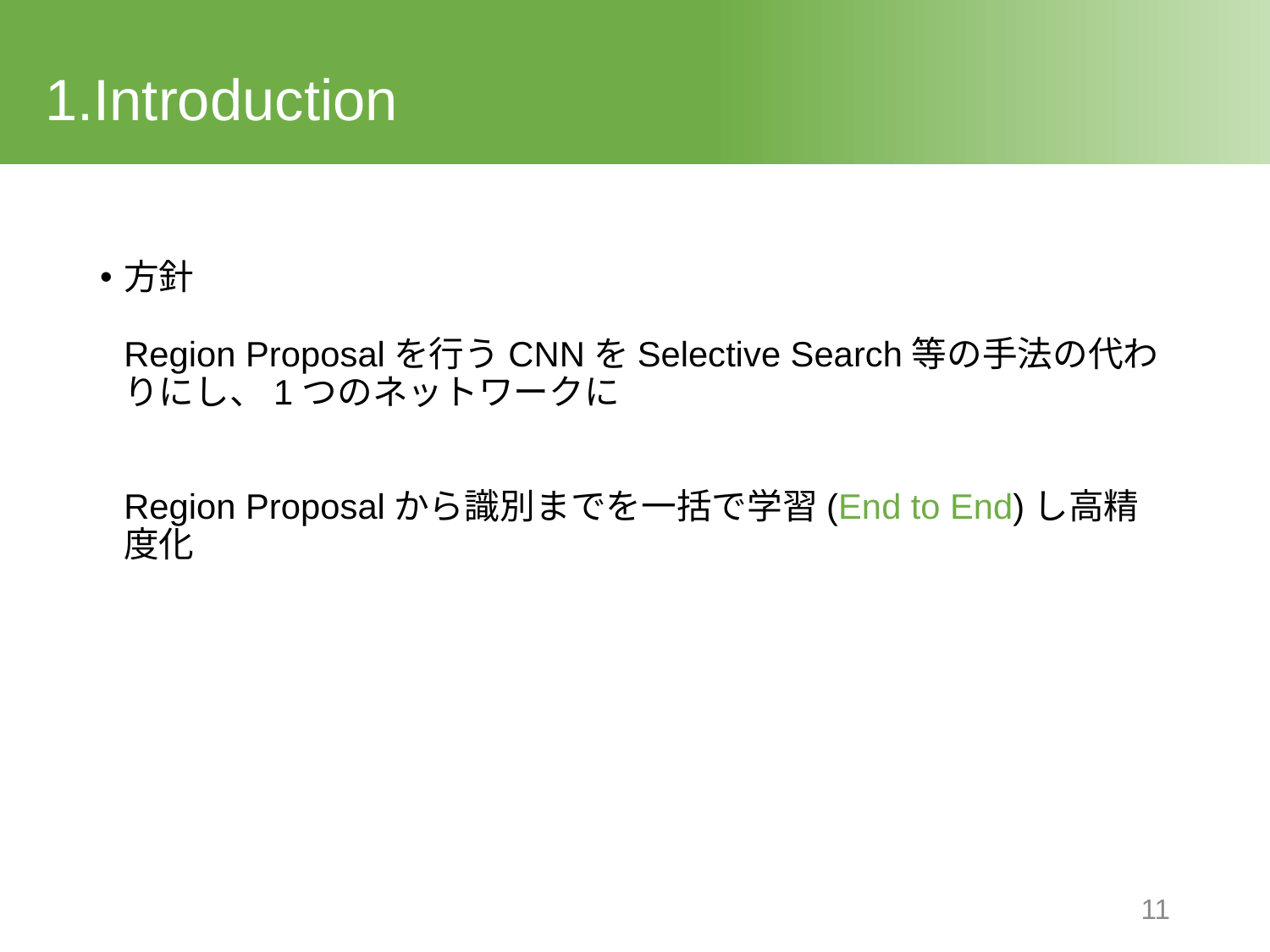

# 1.Introduction
方針
Region Proposalを行うCNNをSelective Search等の手法の代わりにし、1つのネットワークに
Region Proposalから識別までを一括で学習(End to End)し高精度化
11